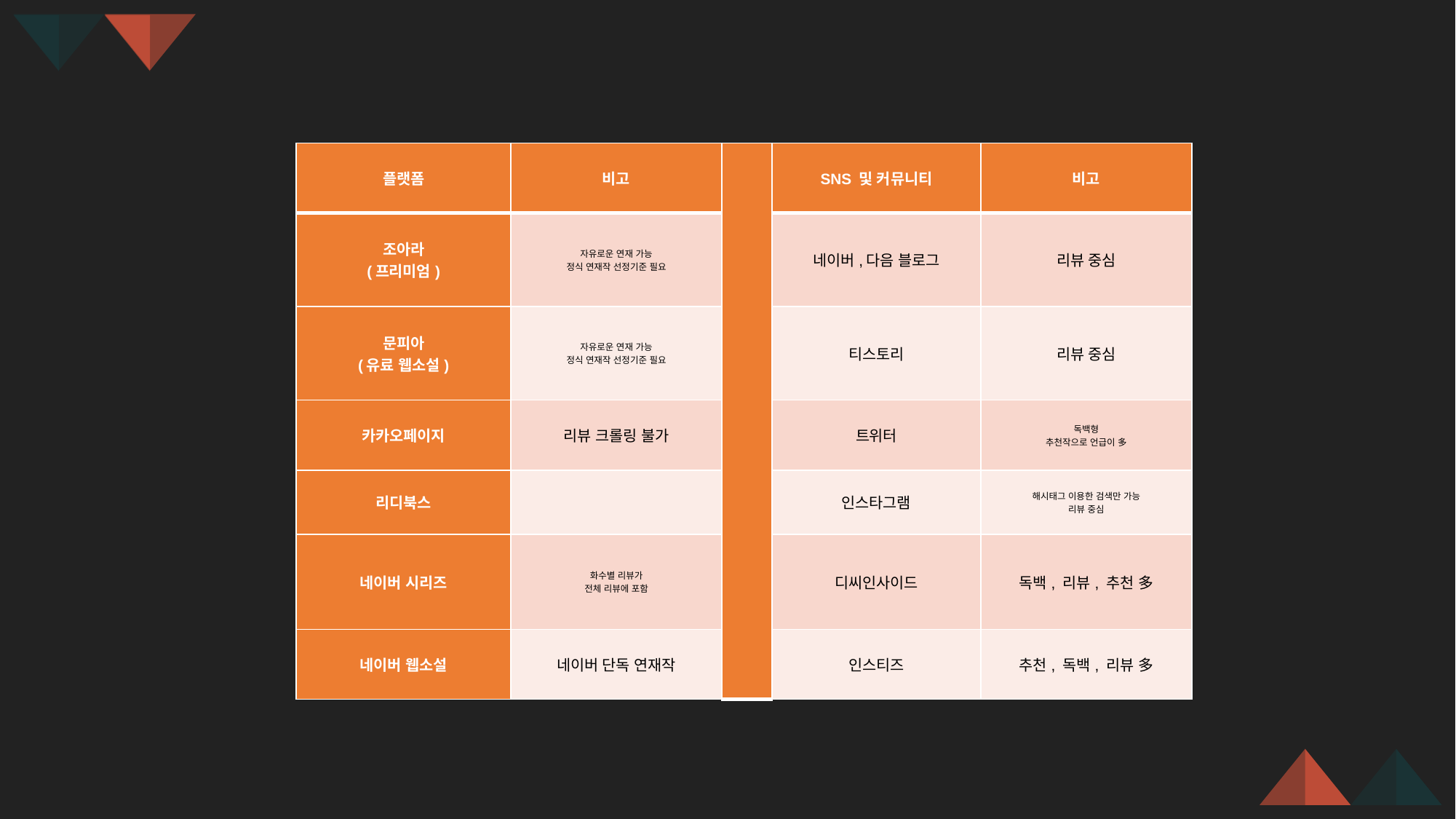

| 플랫폼 | 비고 |  | SNS 및 커뮤니티 | 비고 |
| --- | --- | --- | --- | --- |
| 조아라 (프리미엄) | 자유로운 연재 가능 정식 연재작 선정기준 필요 |  | 네이버,다음 블로그 | 리뷰 중심 |
| 문피아 (유료 웹소설) | 자유로운 연재 가능 정식 연재작 선정기준 필요 |  | 티스토리 | 리뷰 중심 |
| 카카오페이지 | 리뷰 크롤링 불가 |  | 트위터 | 독백형 추천작으로 언급이 多 |
| 리디북스 |  |  | 인스타그램 | 해시태그 이용한 검색만 가능 리뷰 중심 |
| 네이버 시리즈 | 화수별 리뷰가 전체 리뷰에 포함 |  | 디씨인사이드 | 독백, 리뷰, 추천 多 |
| 네이버 웹소설 | 네이버 단독 연재작 |  | 인스티즈 | 추천, 독백, 리뷰 多 |